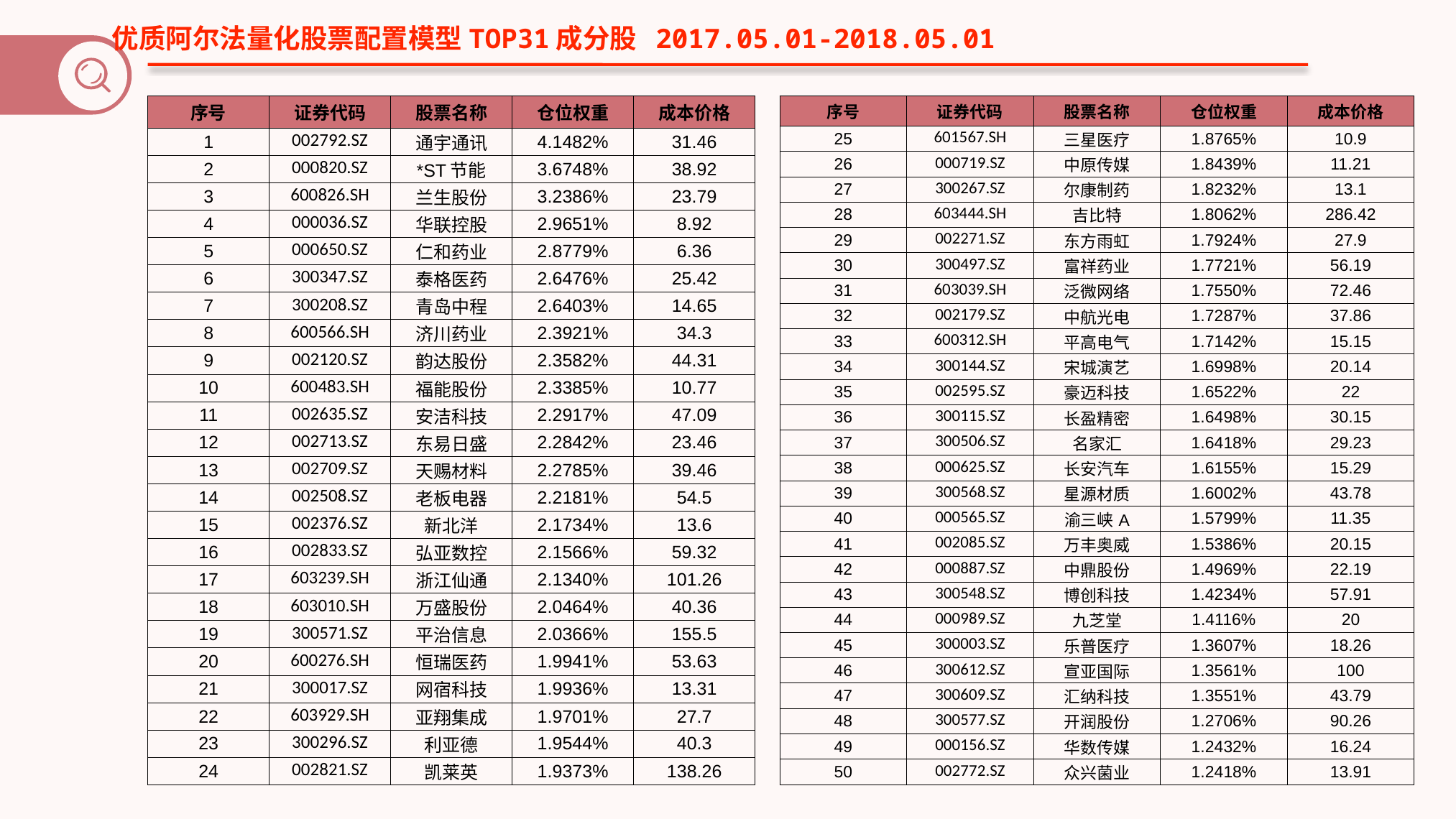

优质阿尔法量化股票配置模型TOP31成分股  2017.05.01-2018.05.01

| 序号 | 证券代码 | 股票名称 | 仓位权重 | 成本价格 |
| --- | --- | --- | --- | --- |
| 1 | 002792.SZ | 通宇通讯 | 4.1482% | 31.46 |
| 2 | 000820.SZ | \*ST节能 | 3.6748% | 38.92 |
| 3 | 600826.SH | 兰生股份 | 3.2386% | 23.79 |
| 4 | 000036.SZ | 华联控股 | 2.9651% | 8.92 |
| 5 | 000650.SZ | 仁和药业 | 2.8779% | 6.36 |
| 6 | 300347.SZ | 泰格医药 | 2.6476% | 25.42 |
| 7 | 300208.SZ | 青岛中程 | 2.6403% | 14.65 |
| 8 | 600566.SH | 济川药业 | 2.3921% | 34.3 |
| 9 | 002120.SZ | 韵达股份 | 2.3582% | 44.31 |
| 10 | 600483.SH | 福能股份 | 2.3385% | 10.77 |
| 11 | 002635.SZ | 安洁科技 | 2.2917% | 47.09 |
| 12 | 002713.SZ | 东易日盛 | 2.2842% | 23.46 |
| 13 | 002709.SZ | 天赐材料 | 2.2785% | 39.46 |
| 14 | 002508.SZ | 老板电器 | 2.2181% | 54.5 |
| 15 | 002376.SZ | 新北洋 | 2.1734% | 13.6 |
| 16 | 002833.SZ | 弘亚数控 | 2.1566% | 59.32 |
| 17 | 603239.SH | 浙江仙通 | 2.1340% | 101.26 |
| 18 | 603010.SH | 万盛股份 | 2.0464% | 40.36 |
| 19 | 300571.SZ | 平治信息 | 2.0366% | 155.5 |
| 20 | 600276.SH | 恒瑞医药 | 1.9941% | 53.63 |
| 21 | 300017.SZ | 网宿科技 | 1.9936% | 13.31 |
| 22 | 603929.SH | 亚翔集成 | 1.9701% | 27.7 |
| 23 | 300296.SZ | 利亚德 | 1.9544% | 40.3 |
| 24 | 002821.SZ | 凯莱英 | 1.9373% | 138.26 |
| 序号 | 证券代码 | 股票名称 | 仓位权重 | 成本价格 |
| --- | --- | --- | --- | --- |
| 25 | 601567.SH | 三星医疗 | 1.8765% | 10.9 |
| 26 | 000719.SZ | 中原传媒 | 1.8439% | 11.21 |
| 27 | 300267.SZ | 尔康制药 | 1.8232% | 13.1 |
| 28 | 603444.SH | 吉比特 | 1.8062% | 286.42 |
| 29 | 002271.SZ | 东方雨虹 | 1.7924% | 27.9 |
| 30 | 300497.SZ | 富祥药业 | 1.7721% | 56.19 |
| 31 | 603039.SH | 泛微网络 | 1.7550% | 72.46 |
| 32 | 002179.SZ | 中航光电 | 1.7287% | 37.86 |
| 33 | 600312.SH | 平高电气 | 1.7142% | 15.15 |
| 34 | 300144.SZ | 宋城演艺 | 1.6998% | 20.14 |
| 35 | 002595.SZ | 豪迈科技 | 1.6522% | 22 |
| 36 | 300115.SZ | 长盈精密 | 1.6498% | 30.15 |
| 37 | 300506.SZ | 名家汇 | 1.6418% | 29.23 |
| 38 | 000625.SZ | 长安汽车 | 1.6155% | 15.29 |
| 39 | 300568.SZ | 星源材质 | 1.6002% | 43.78 |
| 40 | 000565.SZ | 渝三峡A | 1.5799% | 11.35 |
| 41 | 002085.SZ | 万丰奥威 | 1.5386% | 20.15 |
| 42 | 000887.SZ | 中鼎股份 | 1.4969% | 22.19 |
| 43 | 300548.SZ | 博创科技 | 1.4234% | 57.91 |
| 44 | 000989.SZ | 九芝堂 | 1.4116% | 20 |
| 45 | 300003.SZ | 乐普医疗 | 1.3607% | 18.26 |
| 46 | 300612.SZ | 宣亚国际 | 1.3561% | 100 |
| 47 | 300609.SZ | 汇纳科技 | 1.3551% | 43.79 |
| 48 | 300577.SZ | 开润股份 | 1.2706% | 90.26 |
| 49 | 000156.SZ | 华数传媒 | 1.2432% | 16.24 |
| 50 | 002772.SZ | 众兴菌业 | 1.2418% | 13.91 |